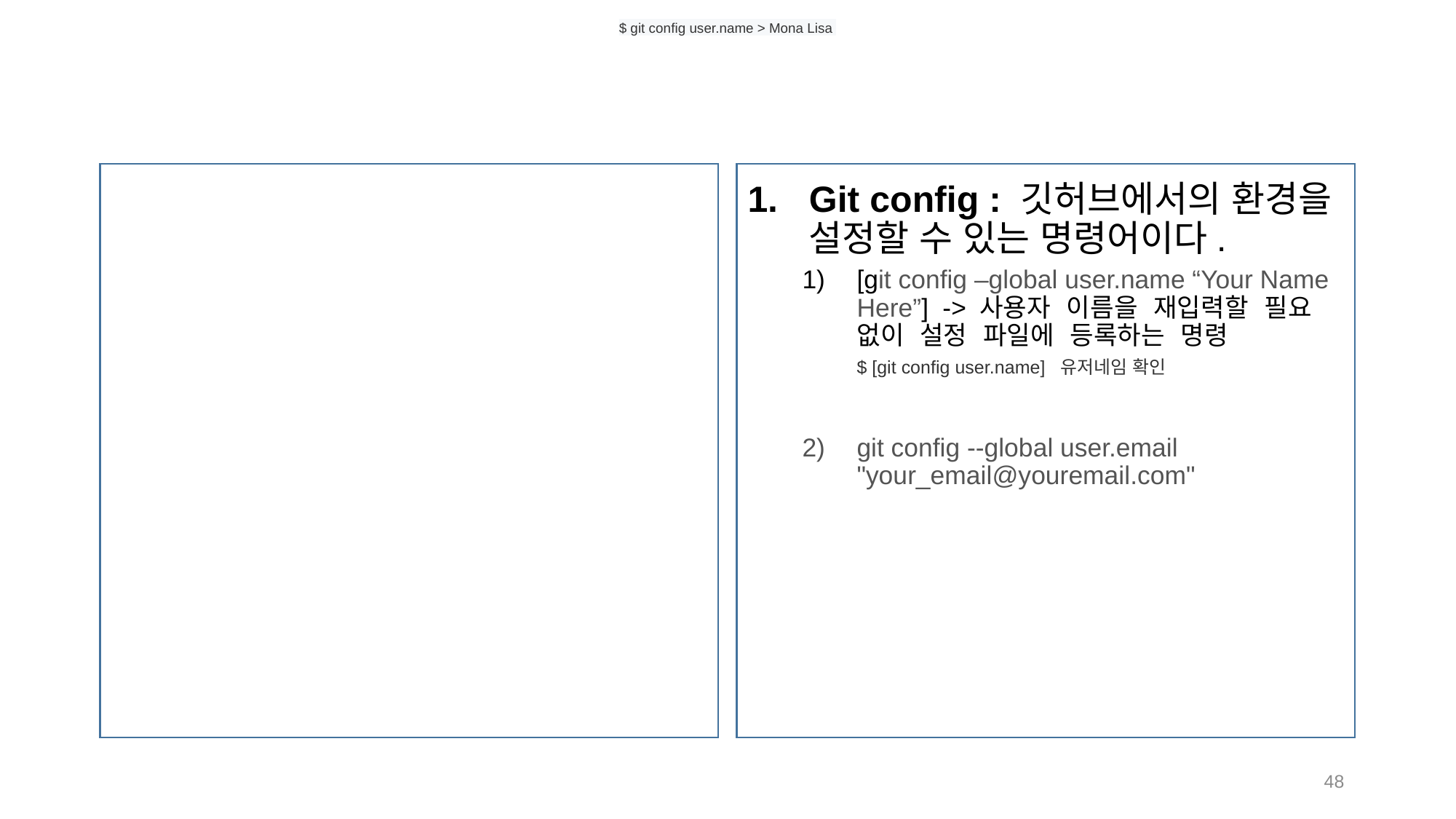

$ git config user.name > Mona Lisa
#

Git config : 깃허브에서의 환경을 설정할 수 있는 명령어이다.
[git config –global user.name “Your Name Here”]  -> 사용자 이름을 재입력할 필요 없이 설정 파일에 등록하는 명령
$ [git config user.name]  유저네임 확인

git config --global user.email "your_email@youremail.com"

48